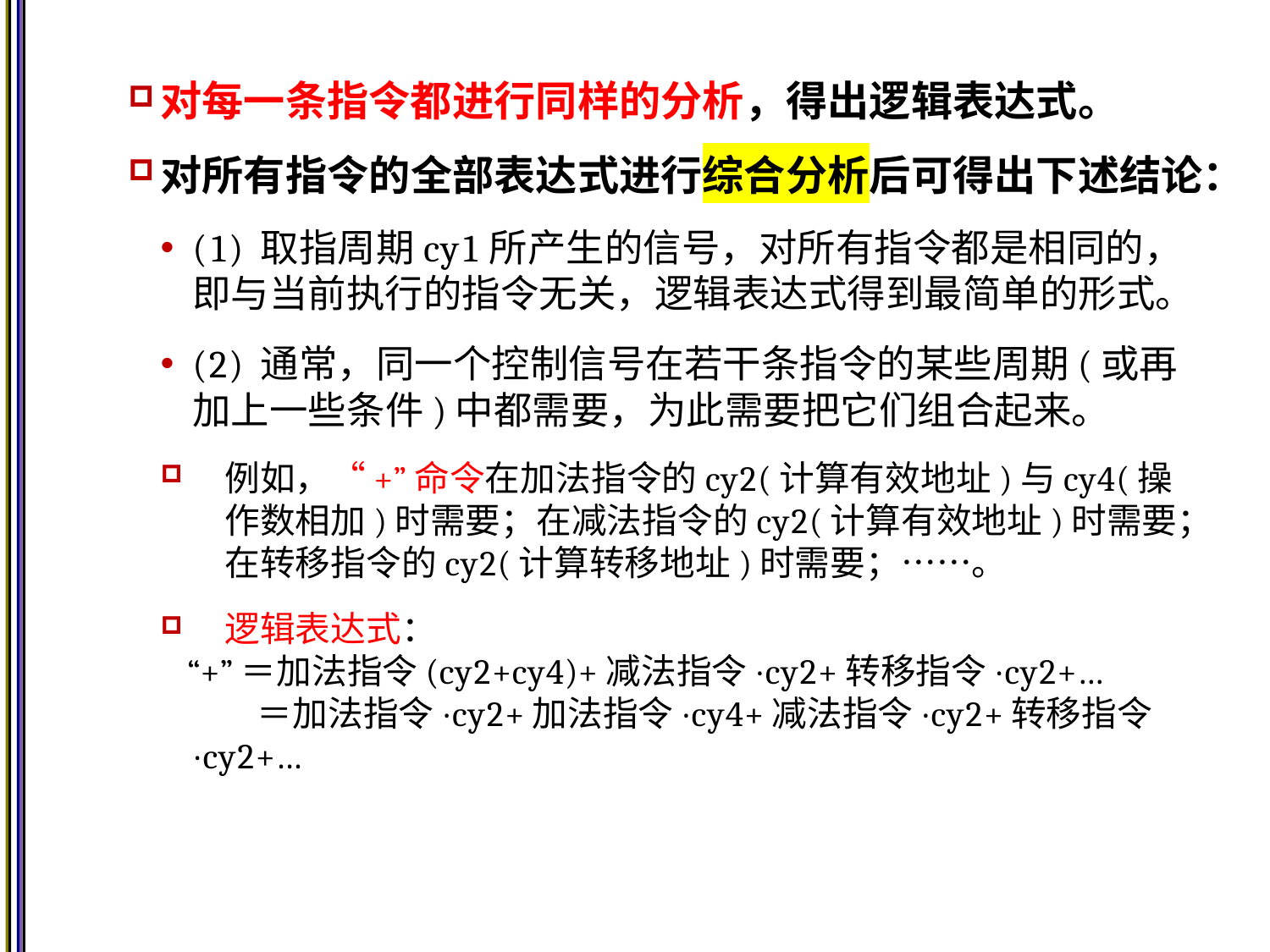

对每一条指令都进行同样的分析，得出逻辑表达式。
对所有指令的全部表达式进行综合分析后可得出下述结论：
(1) 取指周期cy1所产生的信号，对所有指令都是相同的，即与当前执行的指令无关，逻辑表达式得到最简单的形式。
(2) 通常，同一个控制信号在若干条指令的某些周期(或再加上一些条件)中都需要，为此需要把它们组合起来。
例如，“+”命令在加法指令的cy2(计算有效地址)与cy4(操作数相加)时需要；在减法指令的cy2(计算有效地址)时需要；在转移指令的cy2(计算转移地址)时需要；……。
逻辑表达式：
“+”＝加法指令(cy2+cy4)+减法指令·cy2+转移指令·cy2+…
        ＝加法指令·cy2+加法指令·cy4+减法指令·cy2+转移指令·cy2+…
117